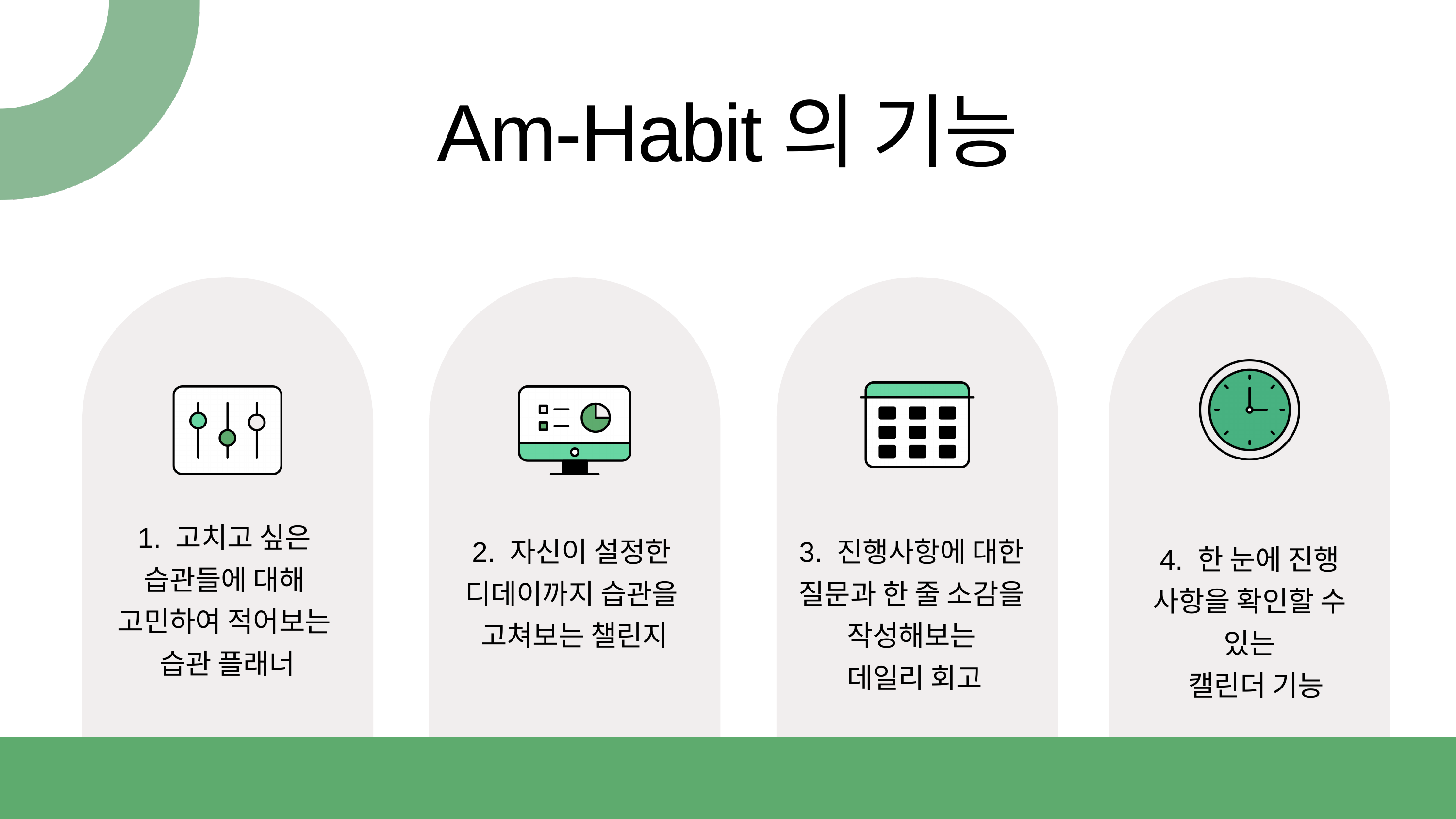

Am-Habit의 기능

1. 고치고 싶은
습관들에 대해
고민하여 적어보는
습관 플래너
2. 자신이 설정한
디데이까지 습관을
고쳐보는 챌린지
3. 진행사항에 대한
질문과 한 줄 소감을
작성해보는
데일리 회고
4. 한 눈에 진행 사항을 확인할 수 있는
 캘린더 기능